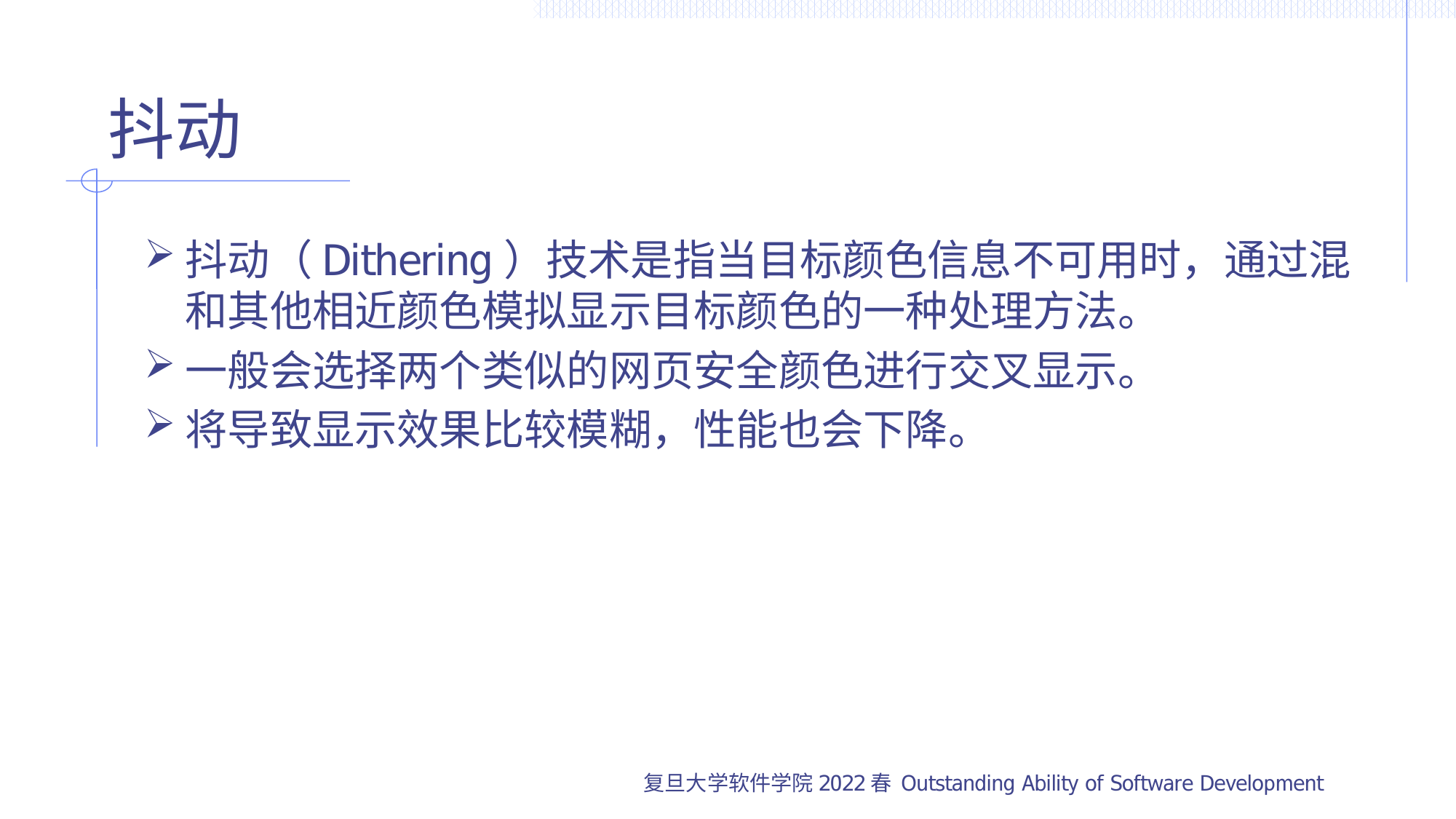

# 抖动
抖动（Dithering）技术是指当目标颜色信息不可用时，通过混和其他相近颜色模拟显示目标颜色的一种处理方法。
一般会选择两个类似的网页安全颜色进行交叉显示。
将导致显示效果比较模糊，性能也会下降。